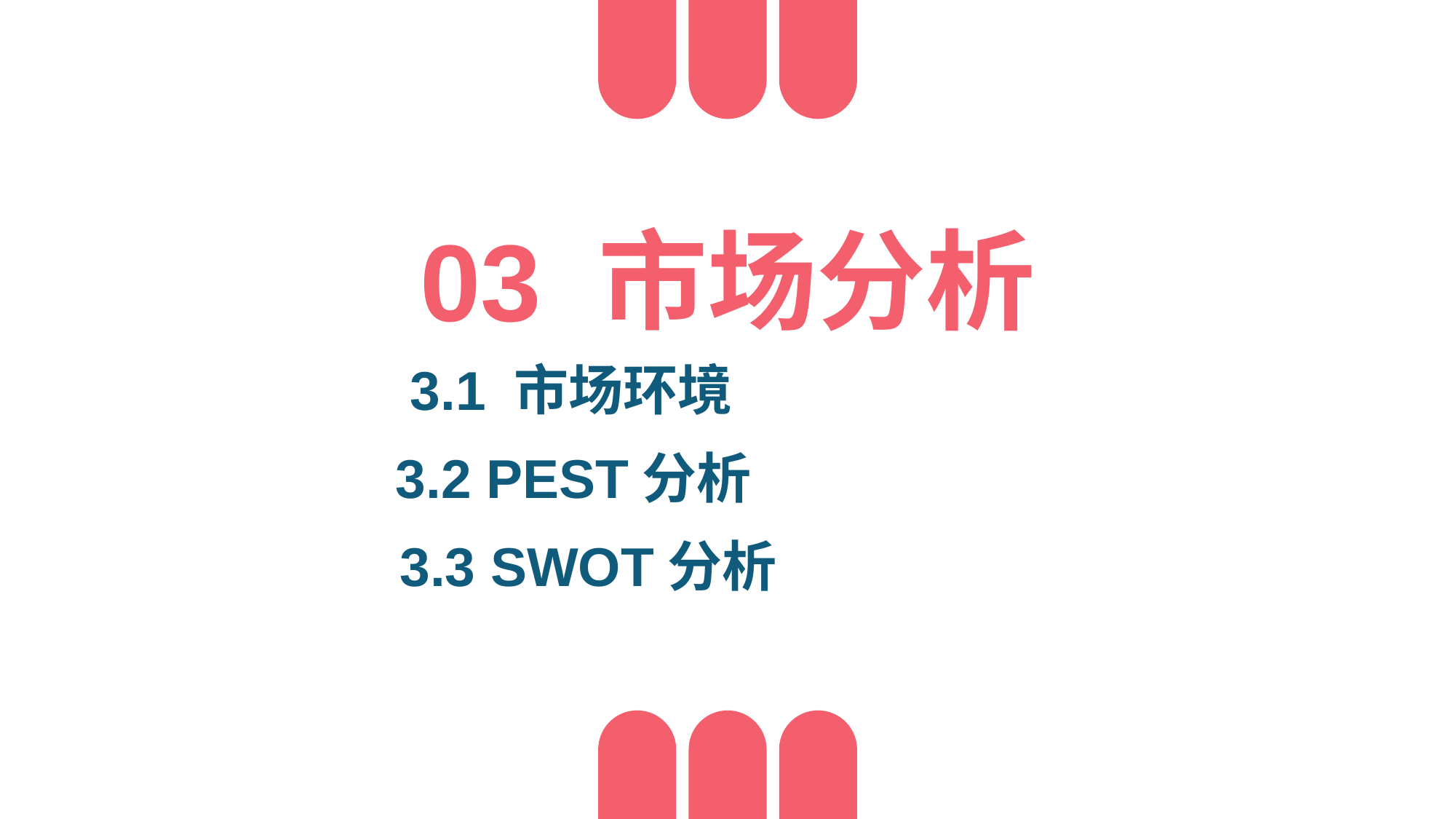

03 市场分析
3.1 市场环境
3.2 PEST分析
3.3 SWOT分析